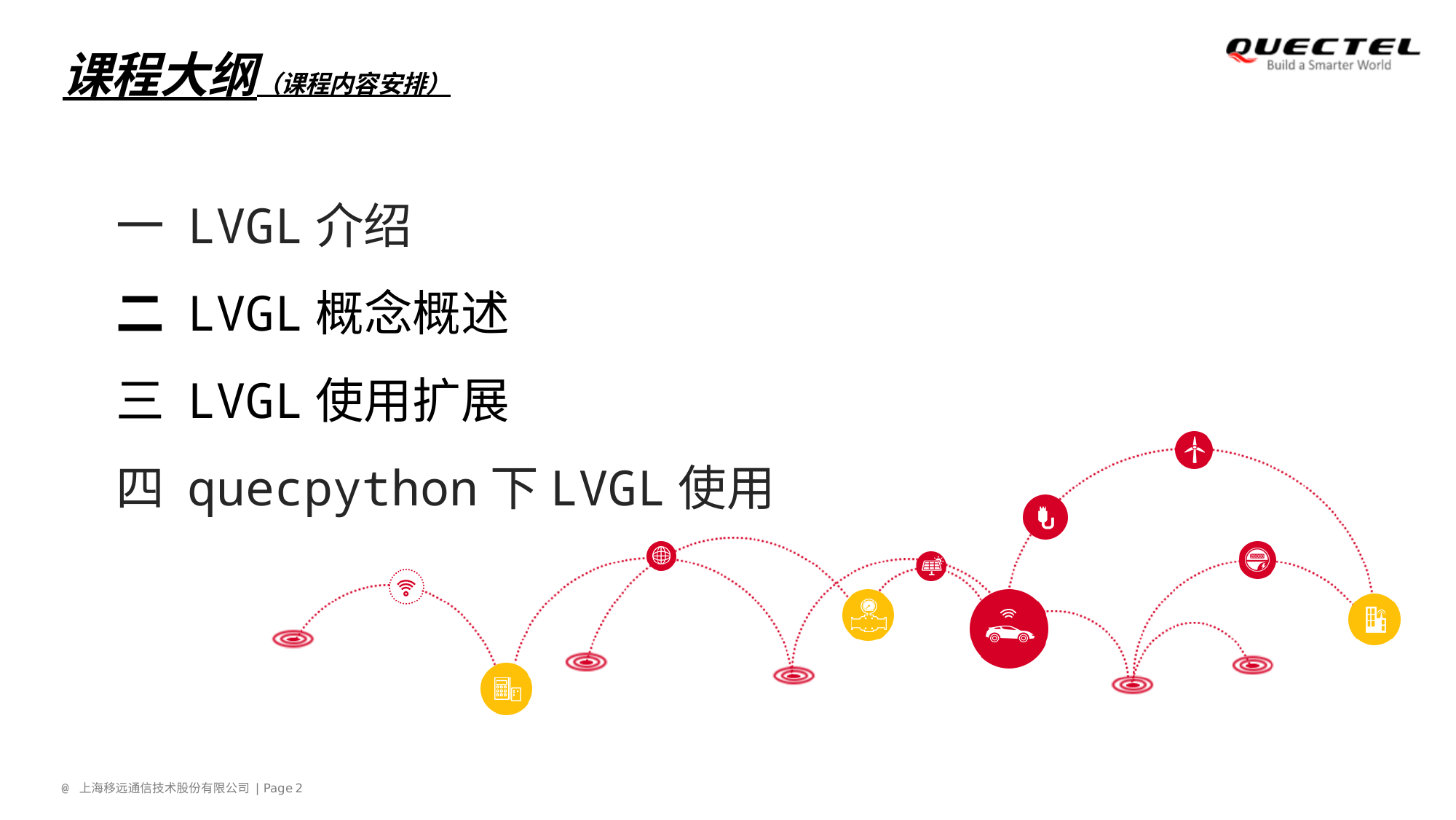

课程大纲（课程内容安排）
一 LVGL介绍
二 LVGL概念概述
三 LVGL使用扩展
四 quecpython下LVGL使用